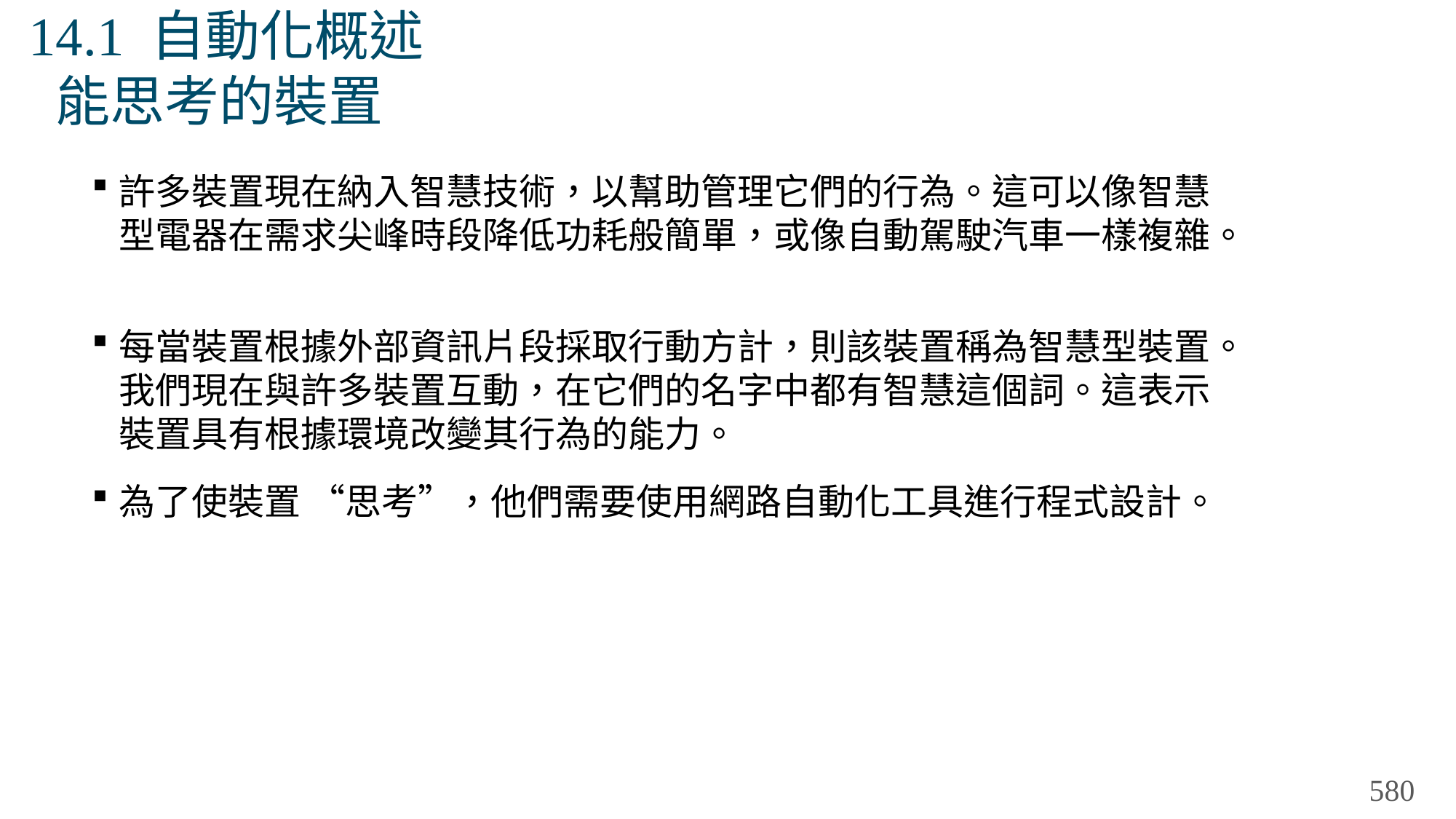

# 14.1 自動化概述 能思考的裝置
許多裝置現在納入智慧技術，以幫助管理它們的行為。這可以像智慧型電器在需求尖峰時段降低功耗般簡單，或像自動駕駛汽車一樣複雜。
每當裝置根據外部資訊片段採取行動方計，則該裝置稱為智慧型裝置。我們現在與許多裝置互動，在它們的名字中都有智慧這個詞。這表示裝置具有根據環境改變其行為的能力。
為了使裝置 “思考”，他們需要使用網路自動化工具進行程式設計。
580